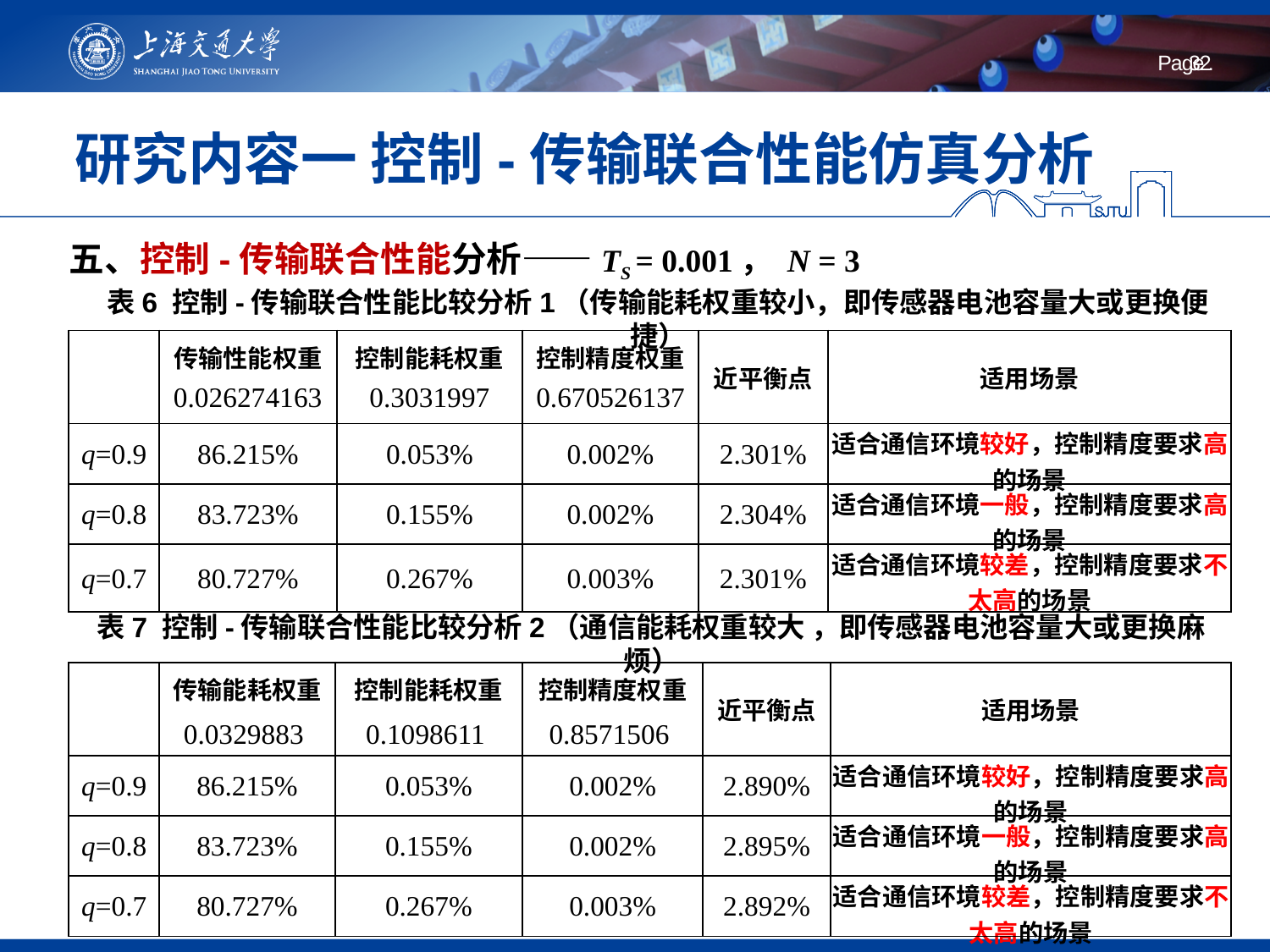

# 研究内容一 控制-传输联合性能仿真分析
五、控制-传输联合性能分析——TS = 0.001， N = 3
表6 控制-传输联合性能比较分析1（传输能耗权重较小，即传感器电池容量大或更换便捷）
|  | 传输性能权重 | 控制能耗权重 | 控制精度权重 | 近平衡点 | 适用场景 |
| --- | --- | --- | --- | --- | --- |
|  | 0.026274163 | 0.3031997 | 0.670526137 |  |  |
| q=0.9 | 86.215% | 0.053% | 0.002% | 2.301% | 适合通信环境较好，控制精度要求高的场景 |
| q=0.8 | 83.723% | 0.155% | 0.002% | 2.304% | 适合通信环境一般，控制精度要求高的场景 |
| q=0.7 | 80.727% | 0.267% | 0.003% | 2.301% | 适合通信环境较差，控制精度要求不太高的场景 |
表7 控制-传输联合性能比较分析2（通信能耗权重较大 ，即传感器电池容量大或更换麻烦）
|  | 传输能耗权重 | 控制能耗权重 | 控制精度权重 | 近平衡点 | 适用场景 |
| --- | --- | --- | --- | --- | --- |
|  | 0.0329883 | 0.1098611 | 0.8571506 |  |  |
| q=0.9 | 86.215% | 0.053% | 0.002% | 2.890% | 适合通信环境较好，控制精度要求高的场景 |
| q=0.8 | 83.723% | 0.155% | 0.002% | 2.895% | 适合通信环境一般，控制精度要求高的场景 |
| q=0.7 | 80.727% | 0.267% | 0.003% | 2.892% | 适合通信环境较差，控制精度要求不太高的场景 |